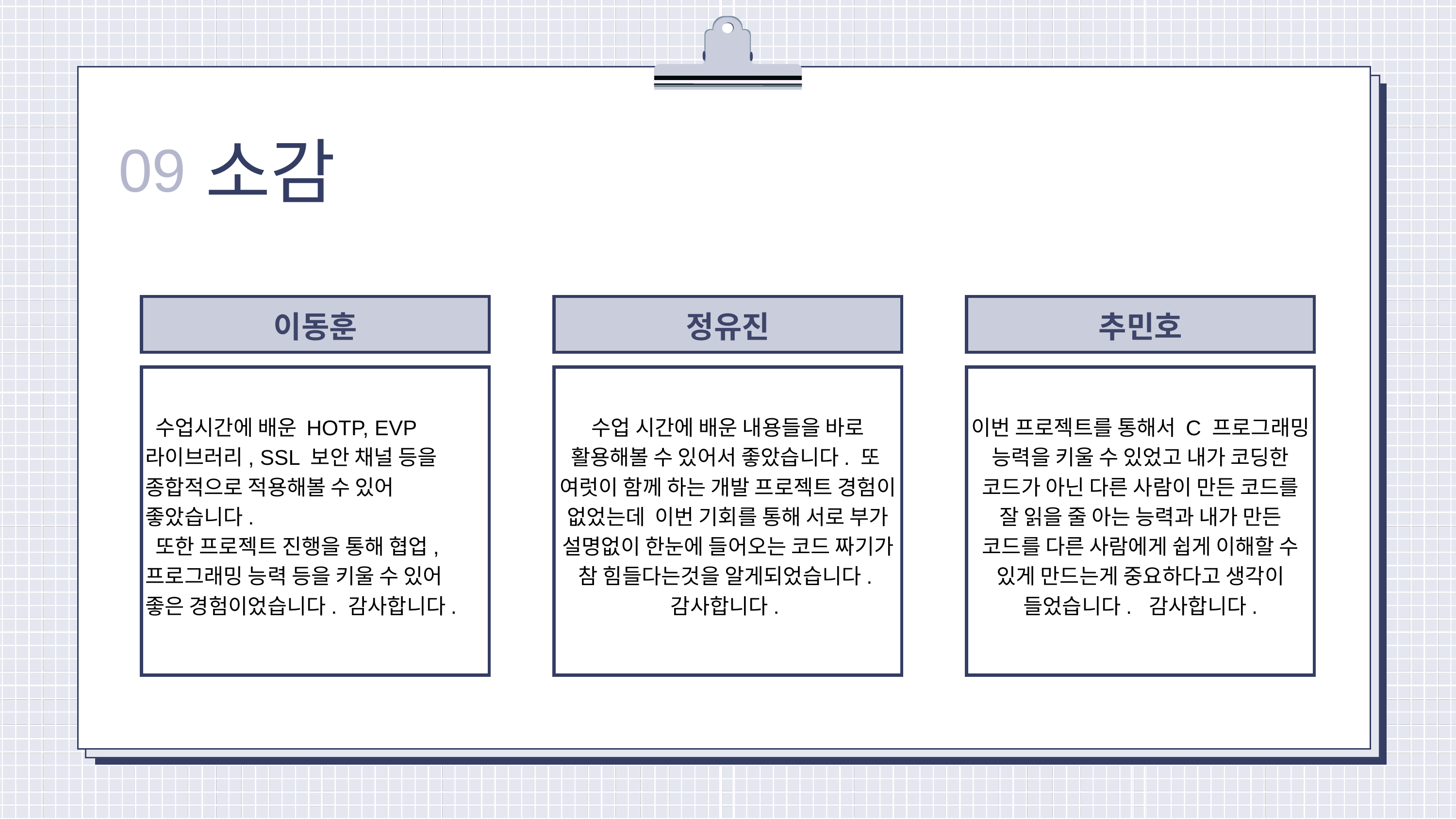

소감
09

이동훈
정유진
추민호

 수업시간에 배운 HOTP, EVP 라이브러리, SSL 보안 채널 등을 종합적으로 적용해볼 수 있어 좋았습니다.
 또한 프로젝트 진행을 통해 협업, 프로그래밍 능력 등을 키울 수 있어 좋은 경험이었습니다. 감사합니다.

수업 시간에 배운 내용들을 바로 활용해볼 수 있어서 좋았습니다. 또  여럿이 함께 하는 개발 프로젝트 경험이 없었는데  이번 기회를 통해 서로 부가 설명없이 한눈에 들어오는 코드 짜기가 참 힘들다는것을 알게되었습니다.감사합니다.

이번 프로젝트를 통해서 C 프로그래밍 능력을 키울 수 있었고 내가 코딩한 코드가 아닌 다른 사람이 만든 코드를 잘 읽을 줄 아는 능력과 내가 만든 코드를 다른 사람에게 쉽게 이해할 수 있게 만드는게 중요하다고 생각이 들었습니다.  감사합니다.